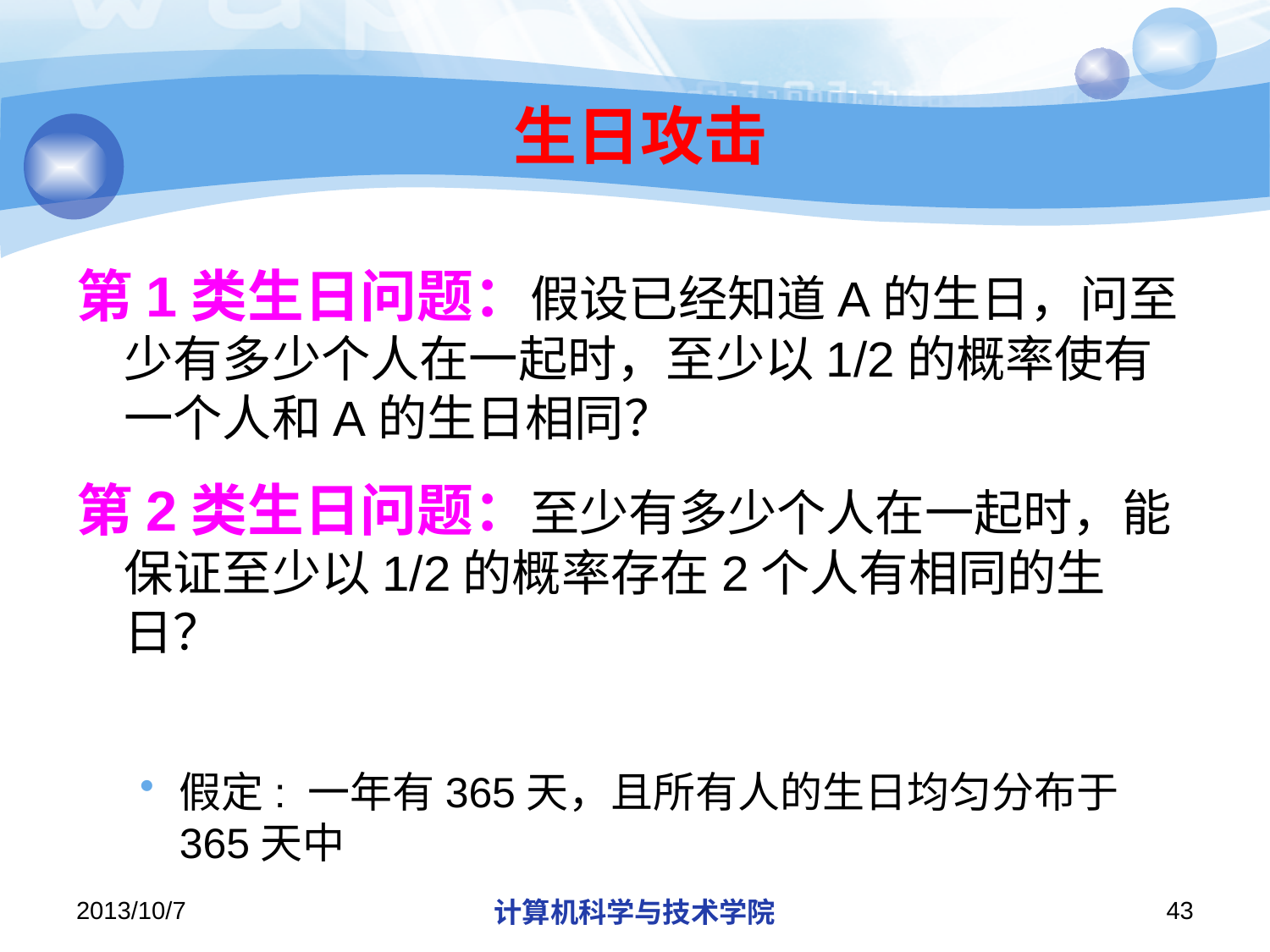

# 生日攻击
第1类生日问题：假设已经知道A的生日，问至少有多少个人在一起时，至少以1/2的概率使有一个人和A的生日相同？
第2类生日问题：至少有多少个人在一起时，能保证至少以1/2的概率存在2个人有相同的生日？

假定: 一年有365天，且所有人的生日均匀分布于365天中
2013/10/7
计算机科学与技术学院
43